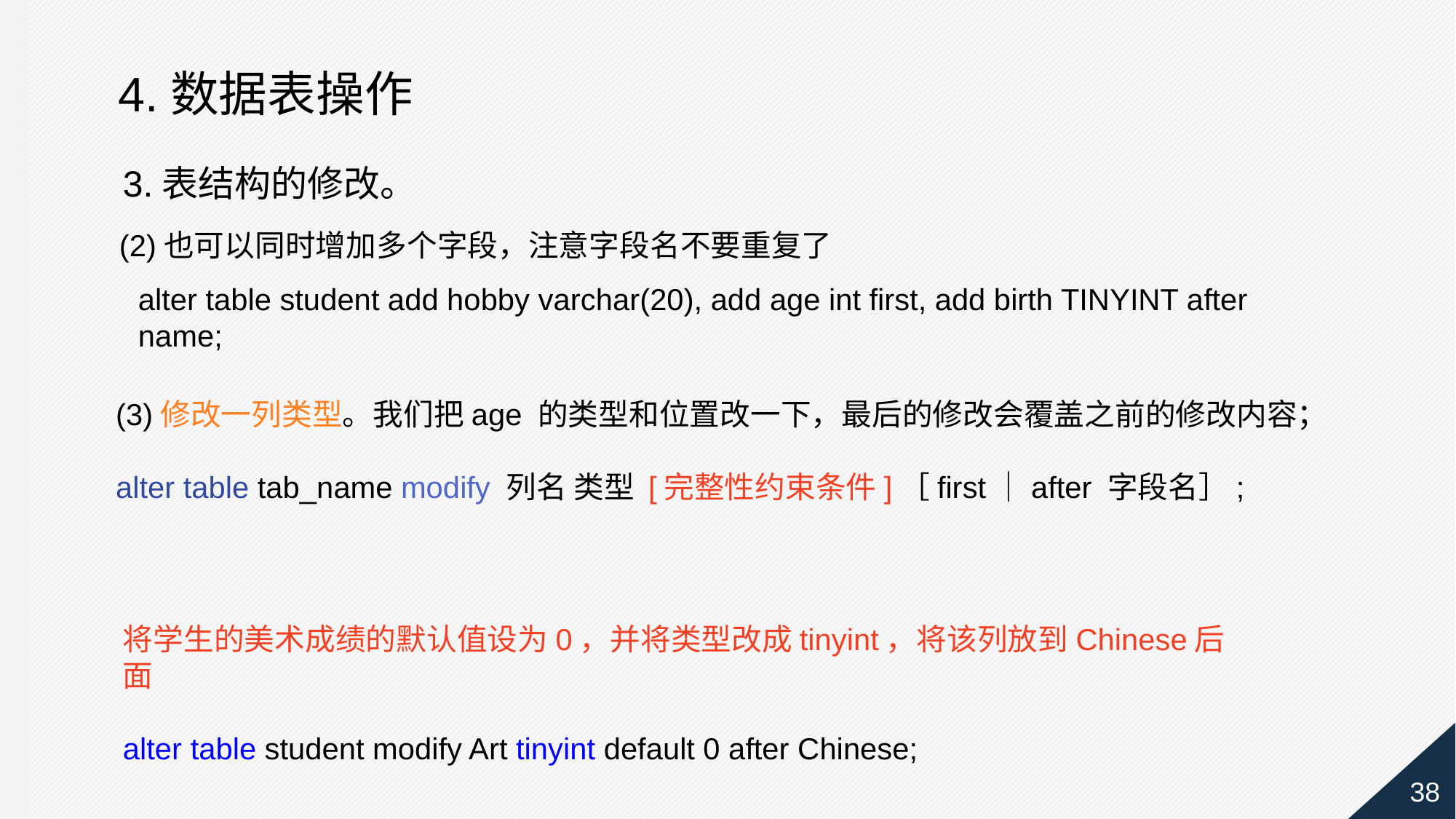

4.数据表操作
3.表结构的修改。
(2)也可以同时增加多个字段，注意字段名不要重复了
alter table student add hobby varchar(20), add age int first, add birth TINYINT after name;
(3)修改一列类型。我们把age 的类型和位置改一下，最后的修改会覆盖之前的修改内容；

alter table tab_name modify 列名 类型 [完整性约束条件]［first｜after 字段名］;
将学生的美术成绩的默认值设为0，并将类型改成tinyint，将该列放到Chinese后面

alter table student modify Art tinyint default 0 after Chinese;
38